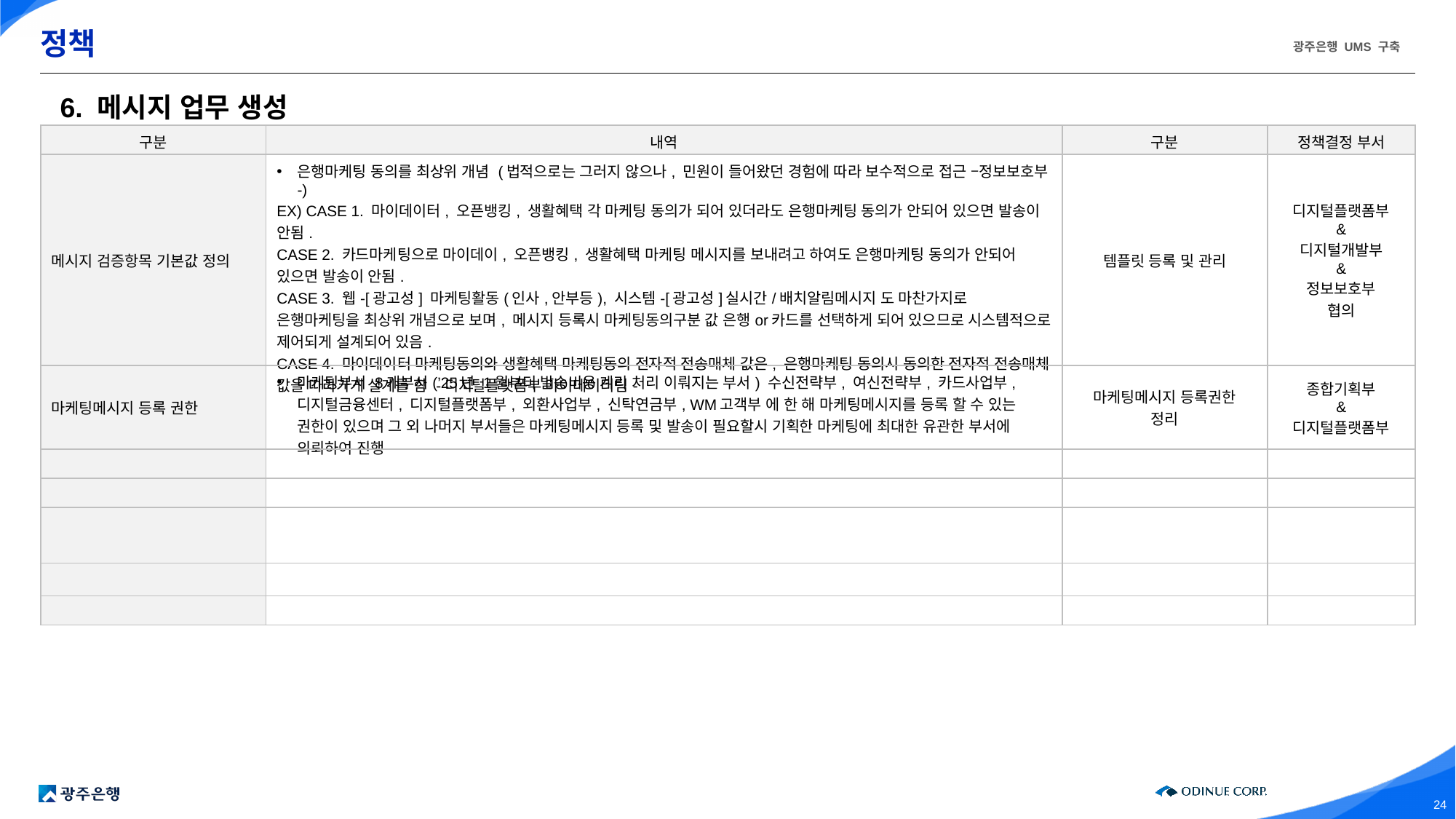

# 정책
6. 메시지 업무 생성
| 구분 | 내역 | 구분 | 정책결정 부서 |
| --- | --- | --- | --- |
| 메시지 검증항목 기본값 정의 | 은행마케팅 동의를 최상위 개념 (법적으로는 그러지 않으나, 민원이 들어왔던 경험에 따라 보수적으로 접근 –정보보호부-) EX) CASE 1. 마이데이터, 오픈뱅킹, 생활혜택 각 마케팅 동의가 되어 있더라도 은행마케팅 동의가 안되어 있으면 발송이 안됨. CASE 2. 카드마케팅으로 마이데이, 오픈뱅킹, 생활혜택 마케팅 메시지를 보내려고 하여도 은행마케팅 동의가 안되어 있으면 발송이 안됨. CASE 3. 웹-[광고성] 마케팅활동(인사,안부등), 시스템-[광고성]실시간/배치알림메시지 도 마찬가지로 은행마케팅을 최상위 개념으로 보며, 메시지 등록시 마케팅동의구분 값 은행or카드를 선택하게 되어 있으므로 시스템적으로 제어되게 설계되어 있음. CASE 4. 마이데이터 마케팅동의와 생활혜택 마케팅동의 전자적 전송매체 값은, 은행마케팅 동의시 동의한 전자적 전송매체 값을 따라가게 설계를 함 -디지털플랫폼부 마이데이터팀- | 템플릿 등록 및 관리 | 디지털플랫폼부 & 디지털개발부 & 정보보호부 협의 |
| 마케팅메시지 등록 권한 | 마케팅부서 8개부서(’25년 1월부터 발송비용 계리 처리 이뤄지는 부서) 수신전략부, 여신전략부, 카드사업부, 디지털금융센터, 디지털플랫폼부, 외환사업부, 신탁연금부, WM고객부 에 한 해 마케팅메시지를 등록 할 수 있는 권한이 있으며 그 외 나머지 부서들은 마케팅메시지 등록 및 발송이 필요할시 기획한 마케팅에 최대한 유관한 부서에 의뢰하여 진행 | 마케팅메시지 등록권한 정리 | 종합기획부 & 디지털플랫폼부 |
|  |  |  |  |
|  |  |  |  |
|  |  |  |  |
|  |  |  |  |
|  |  |  |  |